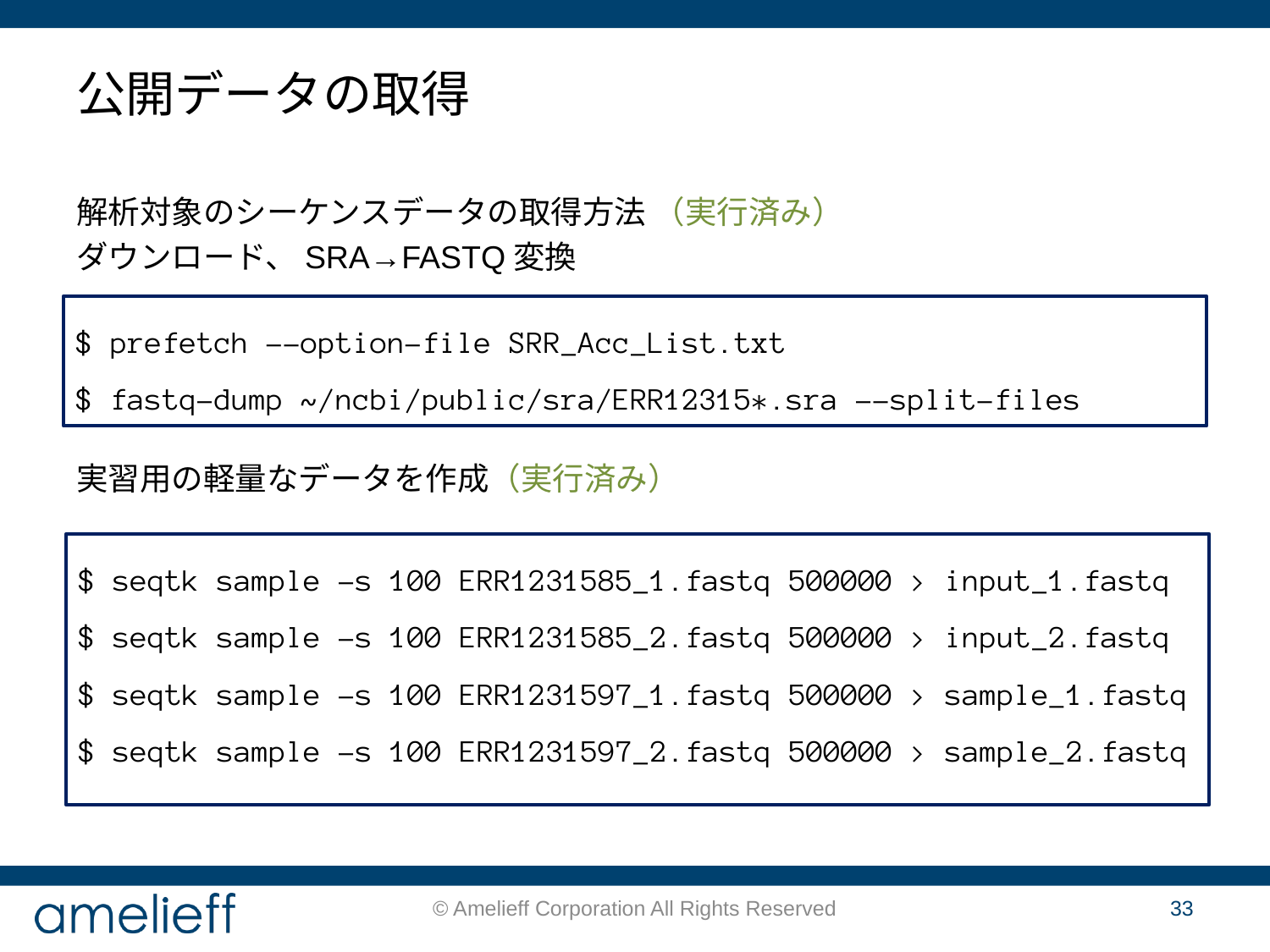

# 公開データの取得
解析対象のシーケンスデータの取得方法 （実行済み）
ダウンロード、SRA→FASTQ変換

実習用の軽量なデータを作成（実行済み）

$ prefetch --option-file SRR_Acc_List.txt
$ fastq-dump ~/ncbi/public/sra/ERR12315*.sra --split-files
$ seqtk sample -s 100 ERR1231585_1.fastq 500000 > input_1.fastq
$ seqtk sample -s 100 ERR1231585_2.fastq 500000 > input_2.fastq
$ seqtk sample -s 100 ERR1231597_1.fastq 500000 > sample_1.fastq
$ seqtk sample -s 100 ERR1231597_2.fastq 500000 > sample_2.fastq
© Amelieff Corporation All Rights Reserved
33